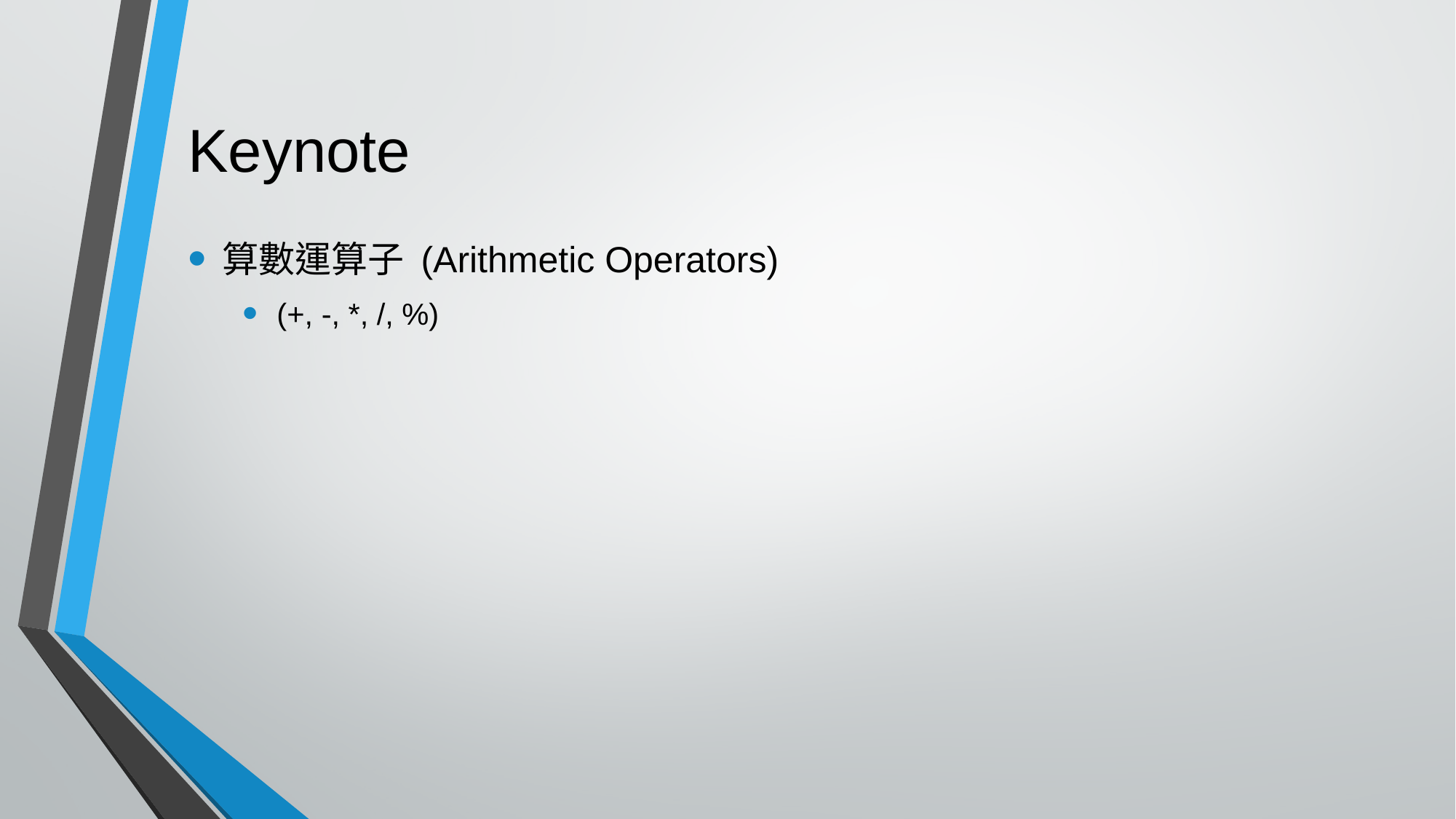

# Keynote
算數運算子 (Arithmetic Operators)
(+, -, *, /, %)